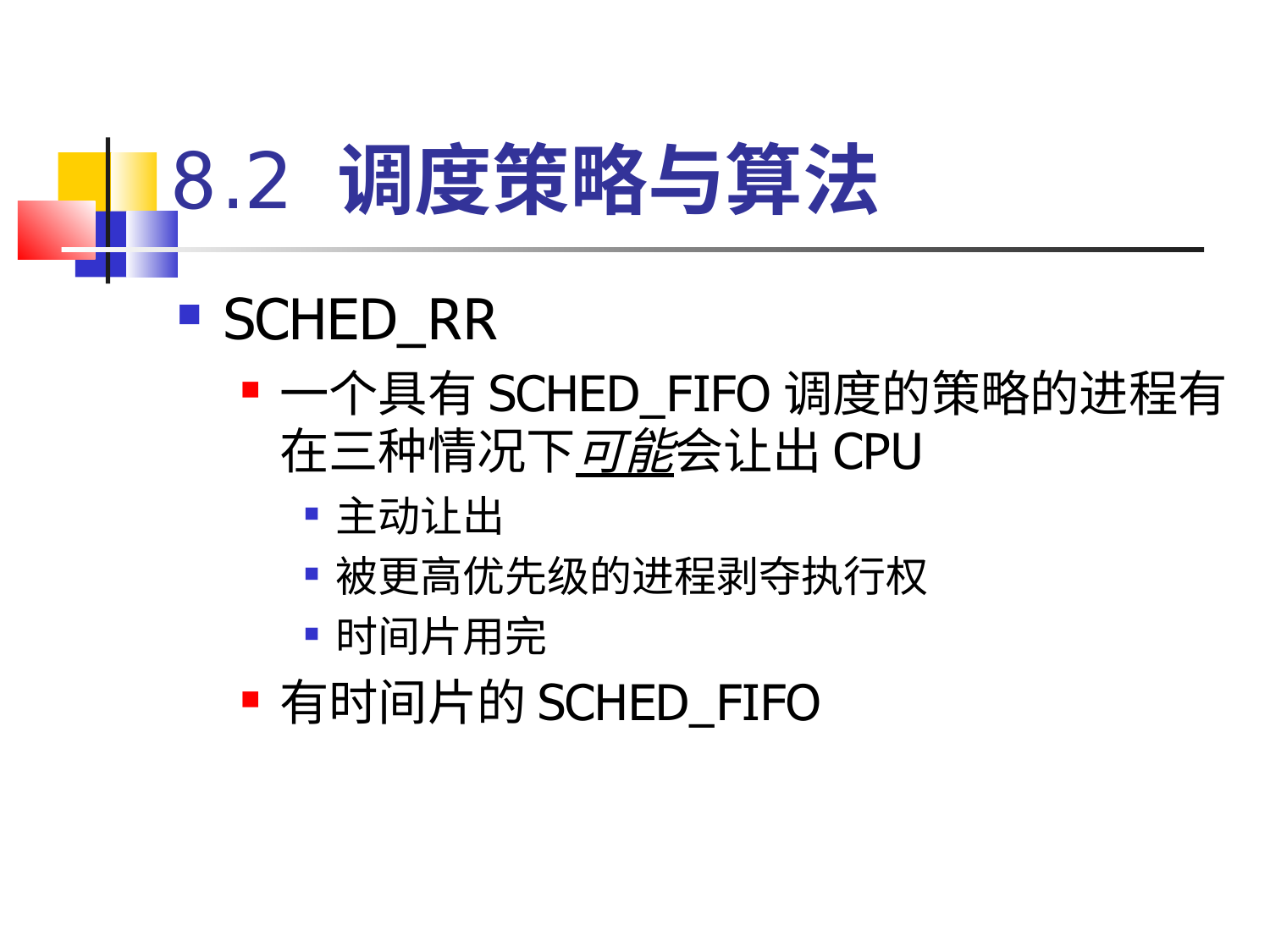

8.2 调度策略与算法
SCHED_RR
一个具有SCHED_FIFO调度的策略的进程有在三种情况下可能会让出CPU
主动让出
被更高优先级的进程剥夺执行权
时间片用完
有时间片的SCHED_FIFO